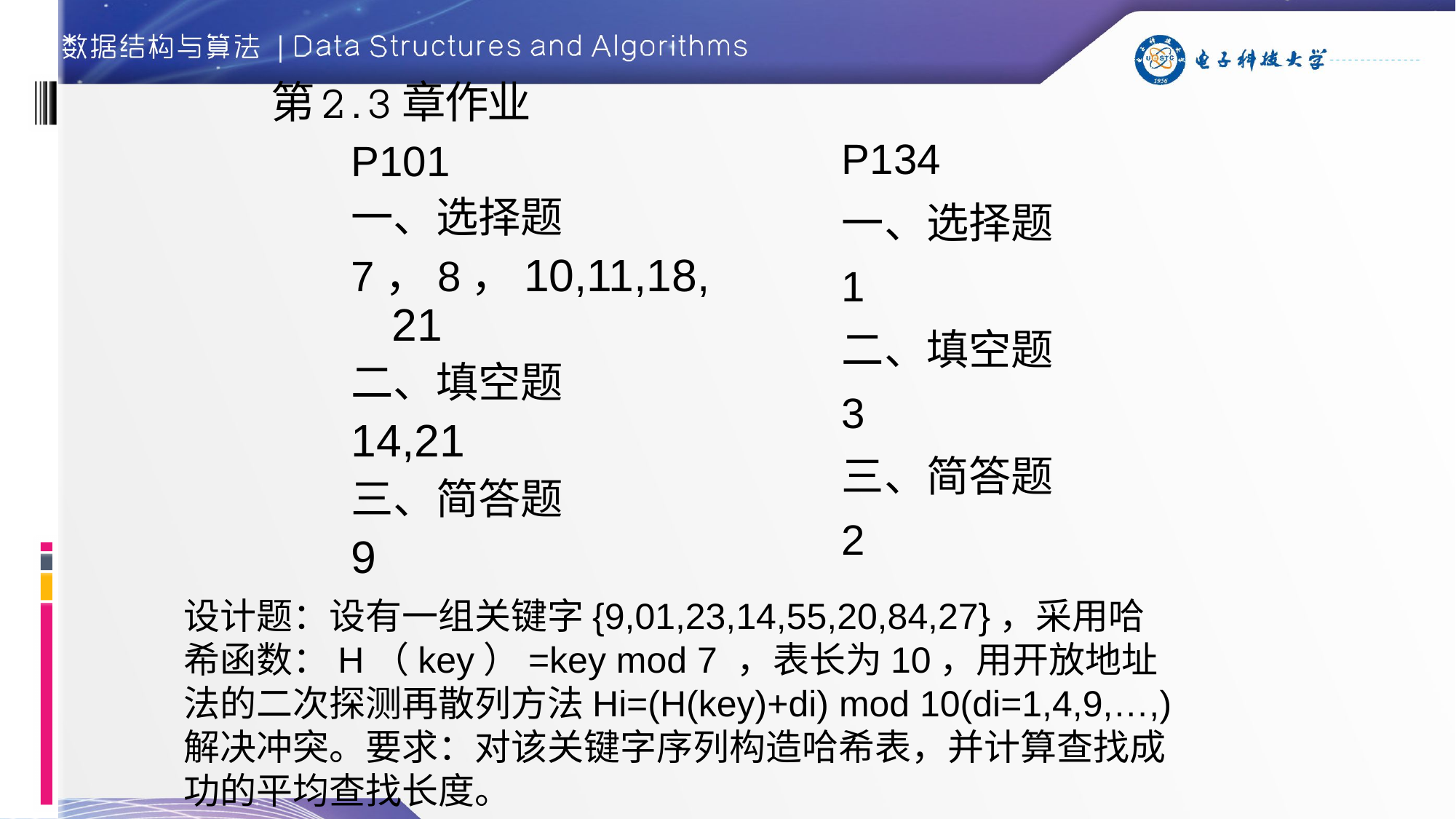

# 第2.3章作业
P134
一、选择题
1
二、填空题
3
三、简答题
2

P101
一、选择题
7，8，10,11,18,21
二、填空题
14,21
三、简答题
9

设计题：设有一组关键字{9,01,23,14,55,20,84,27}，采用哈希函数：H（key）=key mod 7 ，表长为10，用开放地址法的二次探测再散列方法Hi=(H(key)+di) mod 10(di=1,4,9,…,)解决冲突。要求：对该关键字序列构造哈希表，并计算查找成功的平均查找长度。